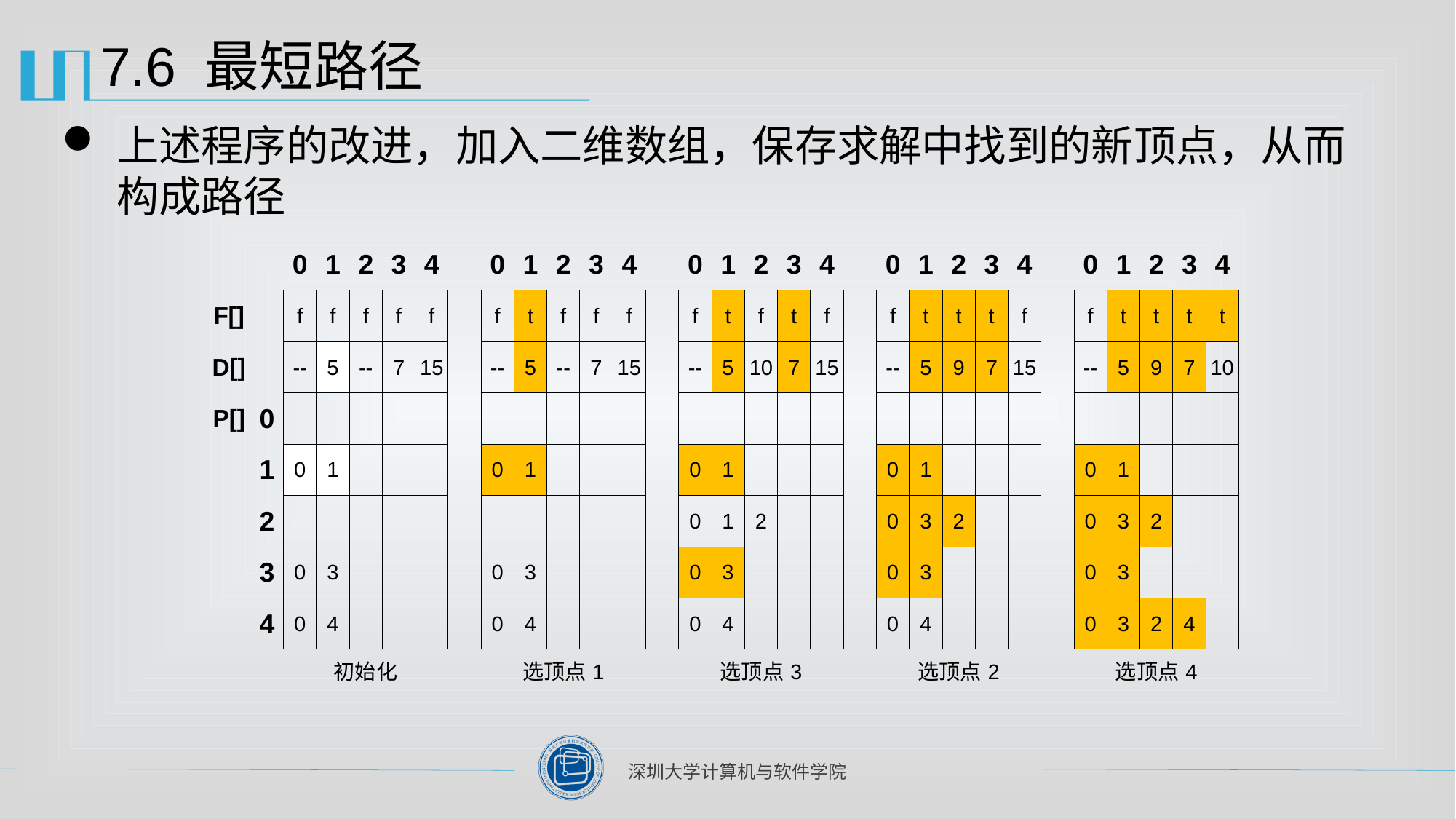

# 7.6 最短路径
上述程序的改进，加入二维数组，保存求解中找到的新顶点，从而构成路径

|  |  | 0 | 1 | 2 | 3 | 4 |  | 0 | 1 | 2 | 3 | 4 |  | 0 | 1 | 2 | 3 | 4 |  | 0 | 1 | 2 | 3 | 4 |  | 0 | 1 | 2 | 3 | 4 |
| --- | --- | --- | --- | --- | --- | --- | --- | --- | --- | --- | --- | --- | --- | --- | --- | --- | --- | --- | --- | --- | --- | --- | --- | --- | --- | --- | --- | --- | --- | --- |
| F[] |  | f | f | f | f | f |  | f | t | f | f | f |  | f | t | f | t | f |  | f | t | t | t | f |  | f | t | t | t | t |
| D[] |  | -- | 5 | -- | 7 | 15 |  | -- | 5 | -- | 7 | 15 |  | -- | 5 | 10 | 7 | 15 |  | -- | 5 | 9 | 7 | 15 |  | -- | 5 | 9 | 7 | 10 |
| P[] | 0 |  |  |  |  |  |  |  |  |  |  |  |  |  |  |  |  |  |  |  |  |  |  |  |  |  |  |  |  |  |
|  | 1 | 0 | 1 |  |  |  |  | 0 | 1 |  |  |  |  | 0 | 1 |  |  |  |  | 0 | 1 |  |  |  |  | 0 | 1 |  |  |  |
|  | 2 |  |  |  |  |  |  |  |  |  |  |  |  | 0 | 1 | 2 |  |  |  | 0 | 3 | 2 |  |  |  | 0 | 3 | 2 |  |  |
|  | 3 | 0 | 3 |  |  |  |  | 0 | 3 |  |  |  |  | 0 | 3 |  |  |  |  | 0 | 3 |  |  |  |  | 0 | 3 |  |  |  |
|  | 4 | 0 | 4 |  |  |  |  | 0 | 4 |  |  |  |  | 0 | 4 |  |  |  |  | 0 | 4 |  |  |  |  | 0 | 3 | 2 | 4 |  |
|  |  | 初始化 |  |  |  |  |  | 选顶点1 |  |  |  |  |  | 选顶点3 |  |  |  |  |  | 选顶点2 |  |  |  |  |  | 选顶点4 |  |  |  |  |
131